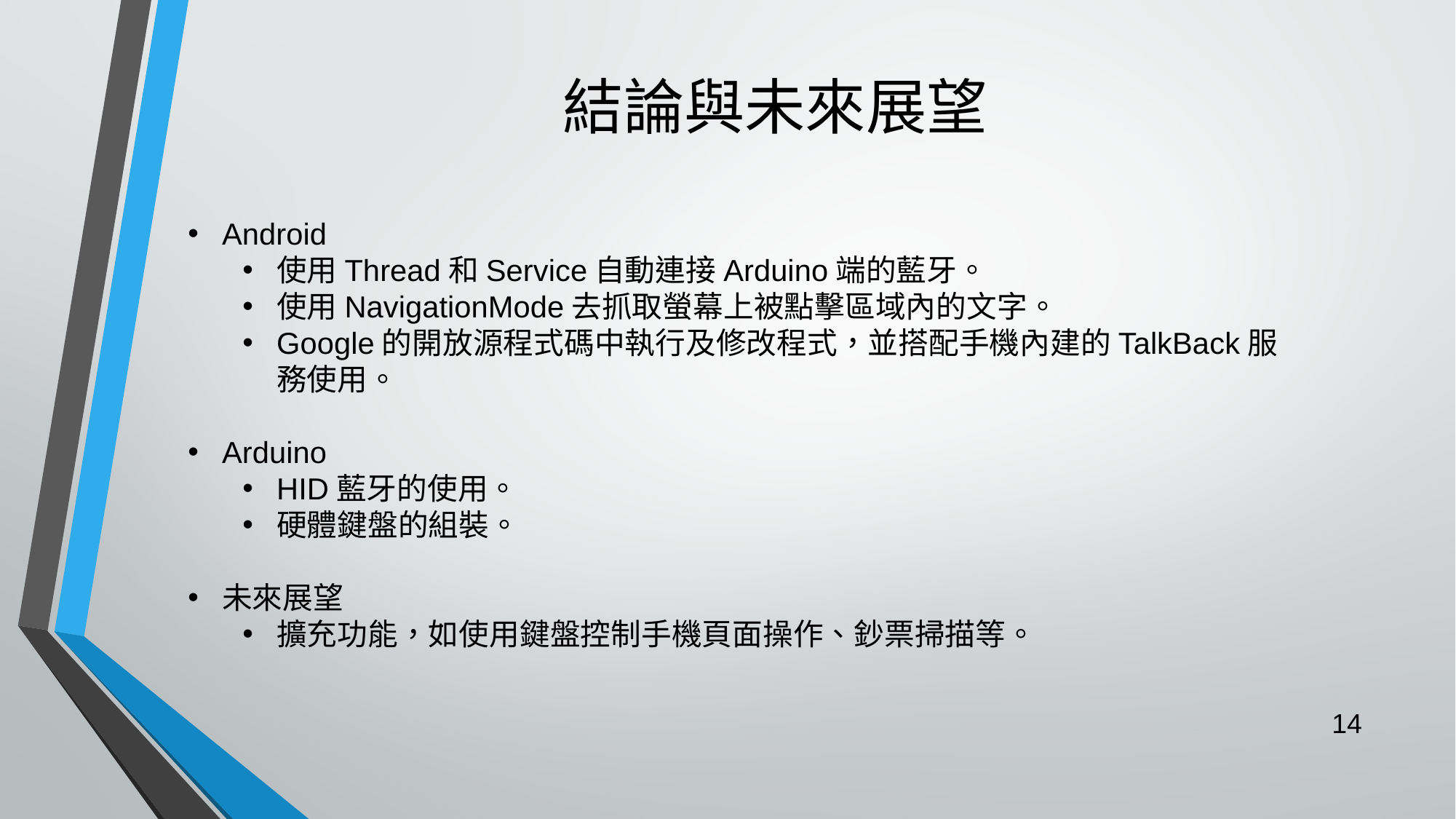

# 結論與未來展望
Android
使用Thread和Service自動連接Arduino端的藍牙。
使用NavigationMode去抓取螢幕上被點擊區域內的文字。
Google的開放源程式碼中執行及修改程式，並搭配手機內建的TalkBack服務使用。

Arduino
HID藍牙的使用。
硬體鍵盤的組裝。

未來展望
擴充功能，如使用鍵盤控制手機頁面操作、鈔票掃描等。

14